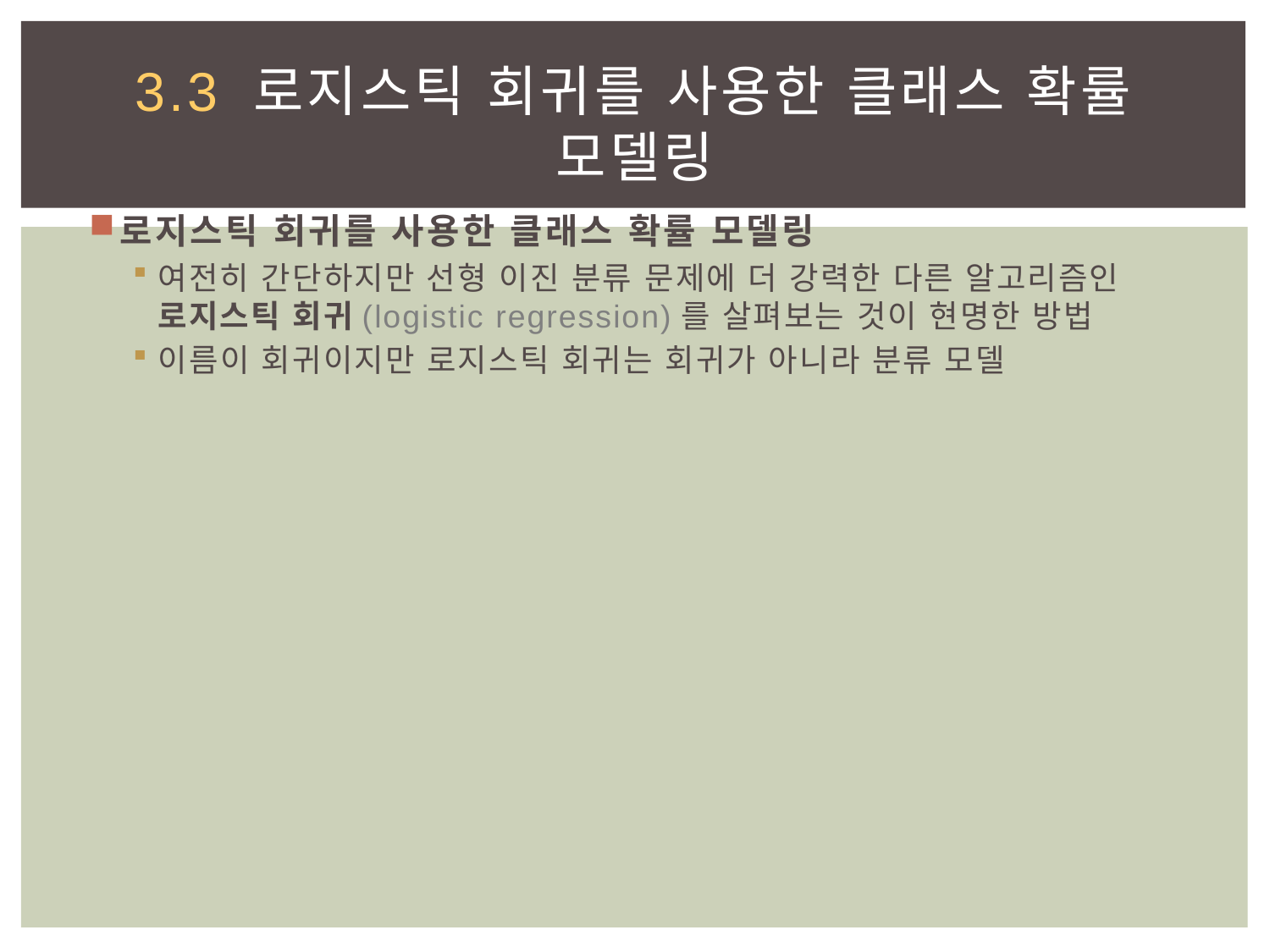

# 3.3 로지스틱 회귀를 사용한 클래스 확률 모델링
로지스틱 회귀를 사용한 클래스 확률 모델링
여전히 간단하지만 선형 이진 분류 문제에 더 강력한 다른 알고리즘인 로지스틱 회귀(logistic regression)를 살펴보는 것이 현명한 방법
이름이 회귀이지만 로지스틱 회귀는 회귀가 아니라 분류 모델